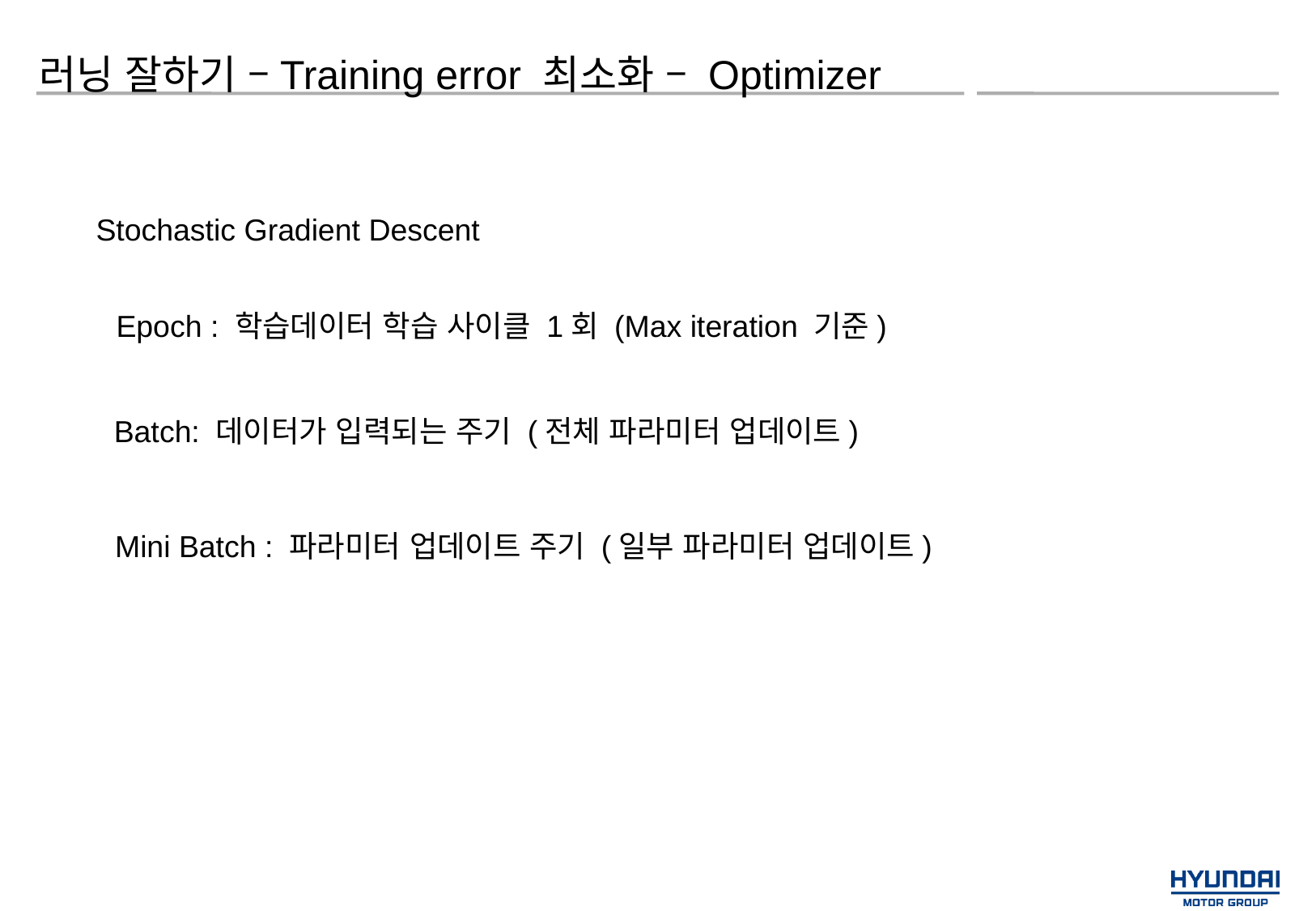

러닝 잘하기 –Training error 최소화 – Optimizer
Stochastic Gradient Descent
Epoch : 학습데이터 학습 사이클 1회 (Max iteration 기준)
Batch: 데이터가 입력되는 주기 (전체 파라미터 업데이트)
Mini Batch : 파라미터 업데이트 주기 (일부 파라미터 업데이트)